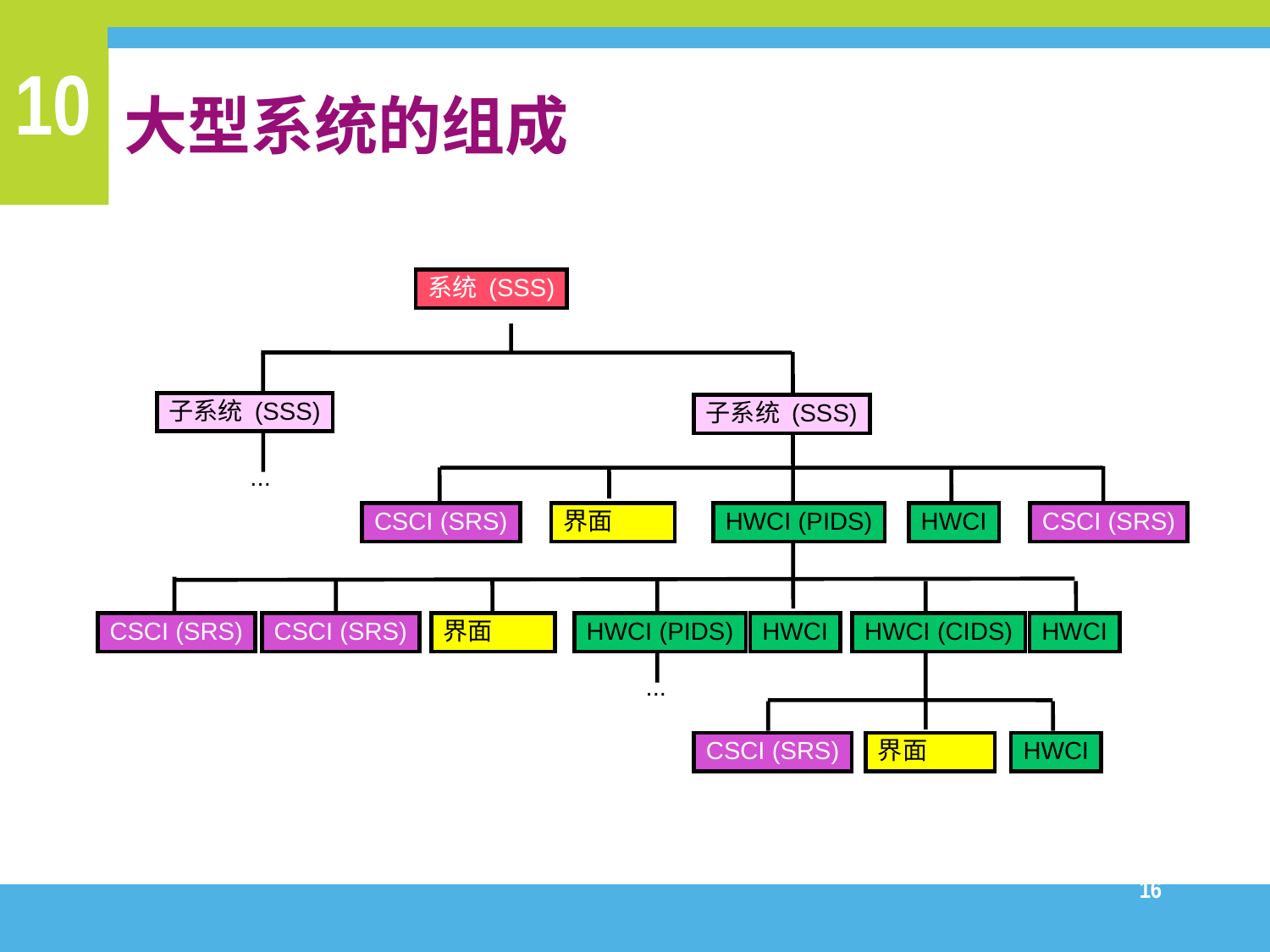

# 大型系统的组成
系统 (SSS)

子系统 (SSS)
子系统 (SSS)
...

CSCI (SRS)
界面
HWCI (PIDS)
HWCI
CSCI (SRS)

CSCI (SRS)
CSCI (SRS)
界面
HWCI (PIDS)
HWCI
HWCI (CIDS)
HWCI
...

CSCI (SRS)
界面
HWCI
16